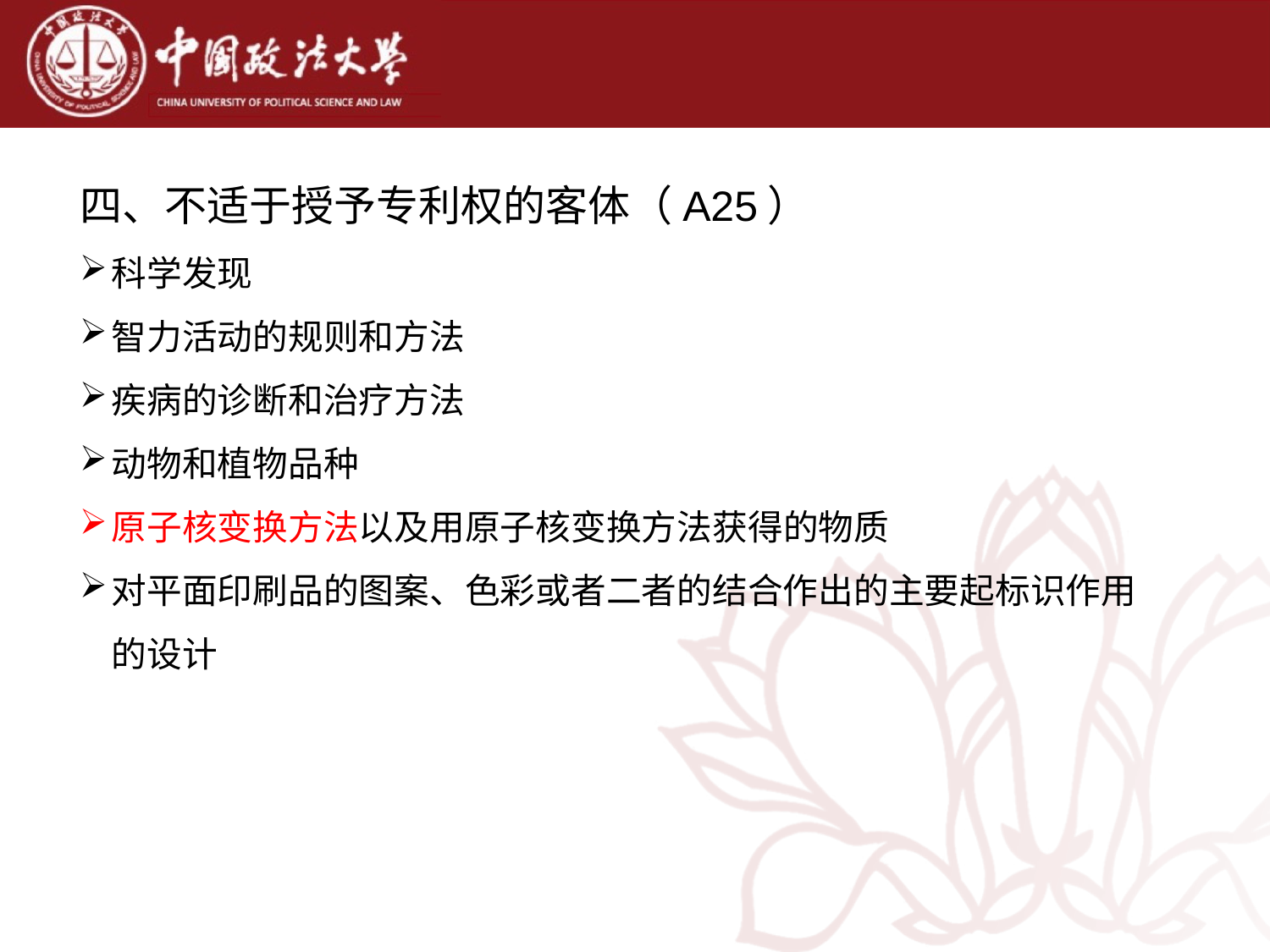

四、不适于授予专利权的客体（A25）
科学发现
智力活动的规则和方法
疾病的诊断和治疗方法
动物和植物品种
原子核变换方法以及用原子核变换方法获得的物质
对平面印刷品的图案、色彩或者二者的结合作出的主要起标识作用的设计